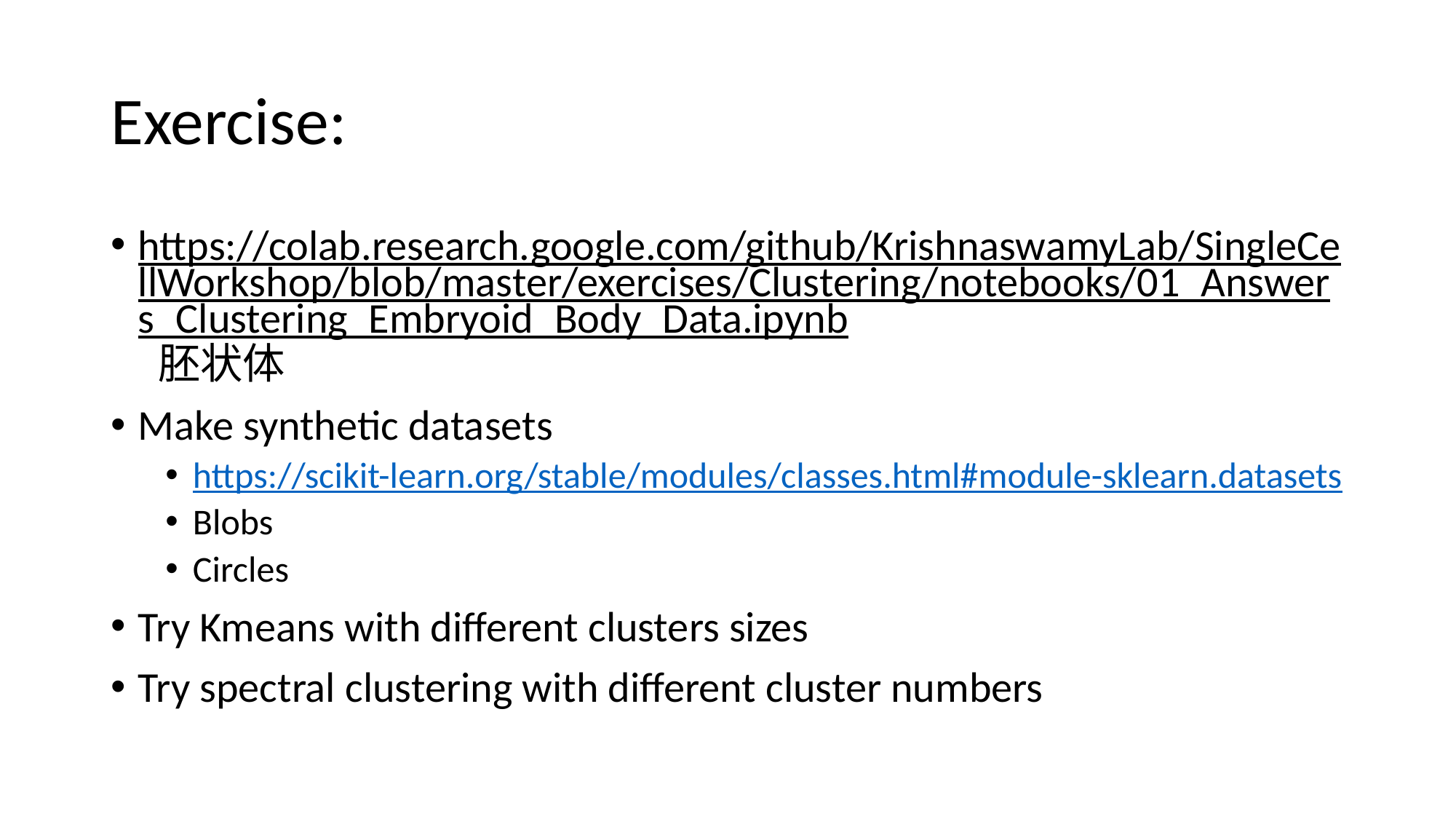

# Exercise:
https://colab.research.google.com/github/KrishnaswamyLab/SingleCellWorkshop/blob/master/exercises/Clustering/notebooks/01_Answers_Clustering_Embryoid_Body_Data.ipynb 胚状体
Make synthetic datasets
https://scikit-learn.org/stable/modules/classes.html#module-sklearn.datasets
Blobs
Circles
Try Kmeans with different clusters sizes
Try spectral clustering with different cluster numbers